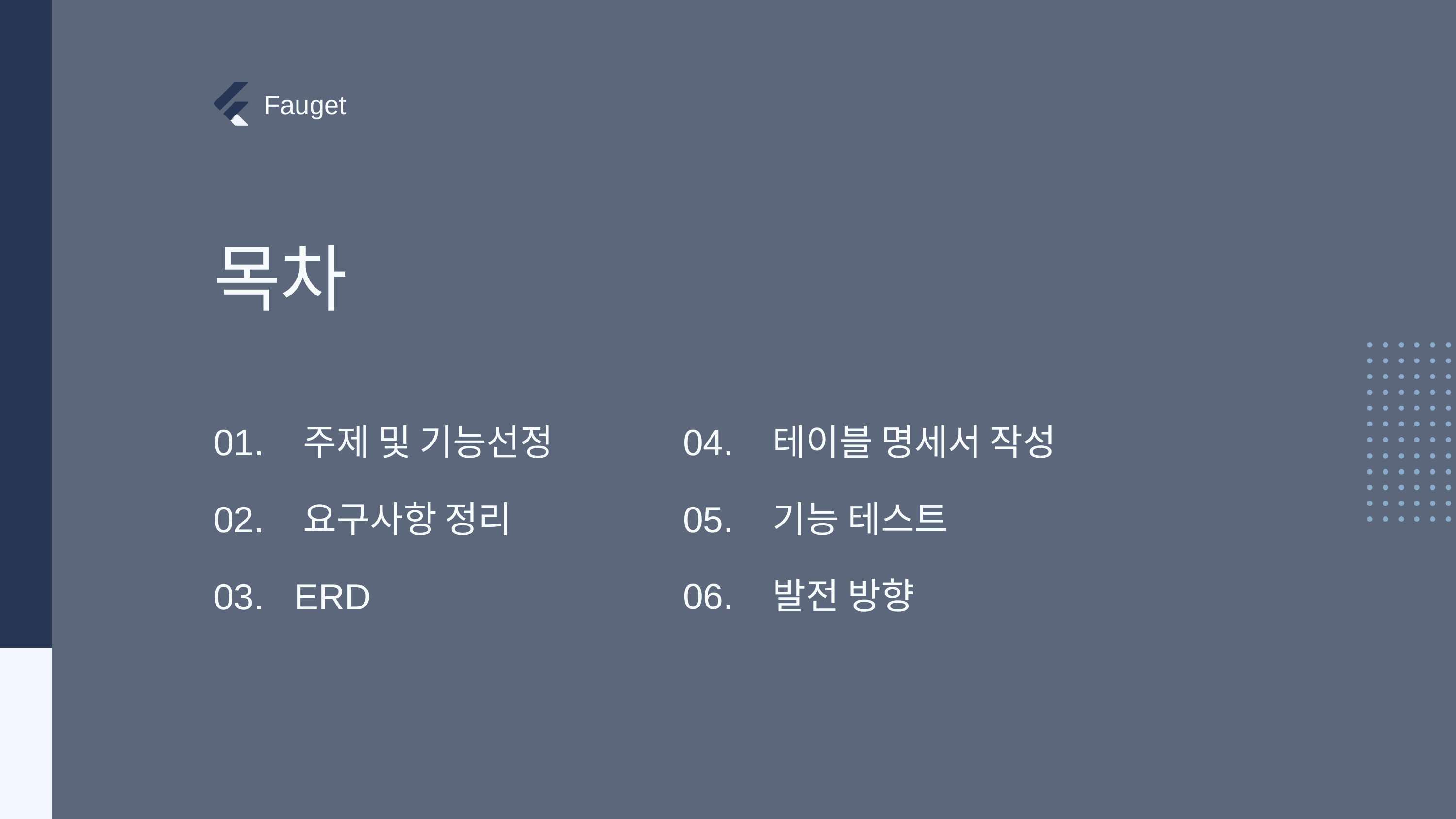

Fauget
목차

01.   주제 및 기능선정

04.   테이블 명세서 작성

02.   요구사항 정리

05.   기능 테스트

06.   발전 방향
03.   ERD